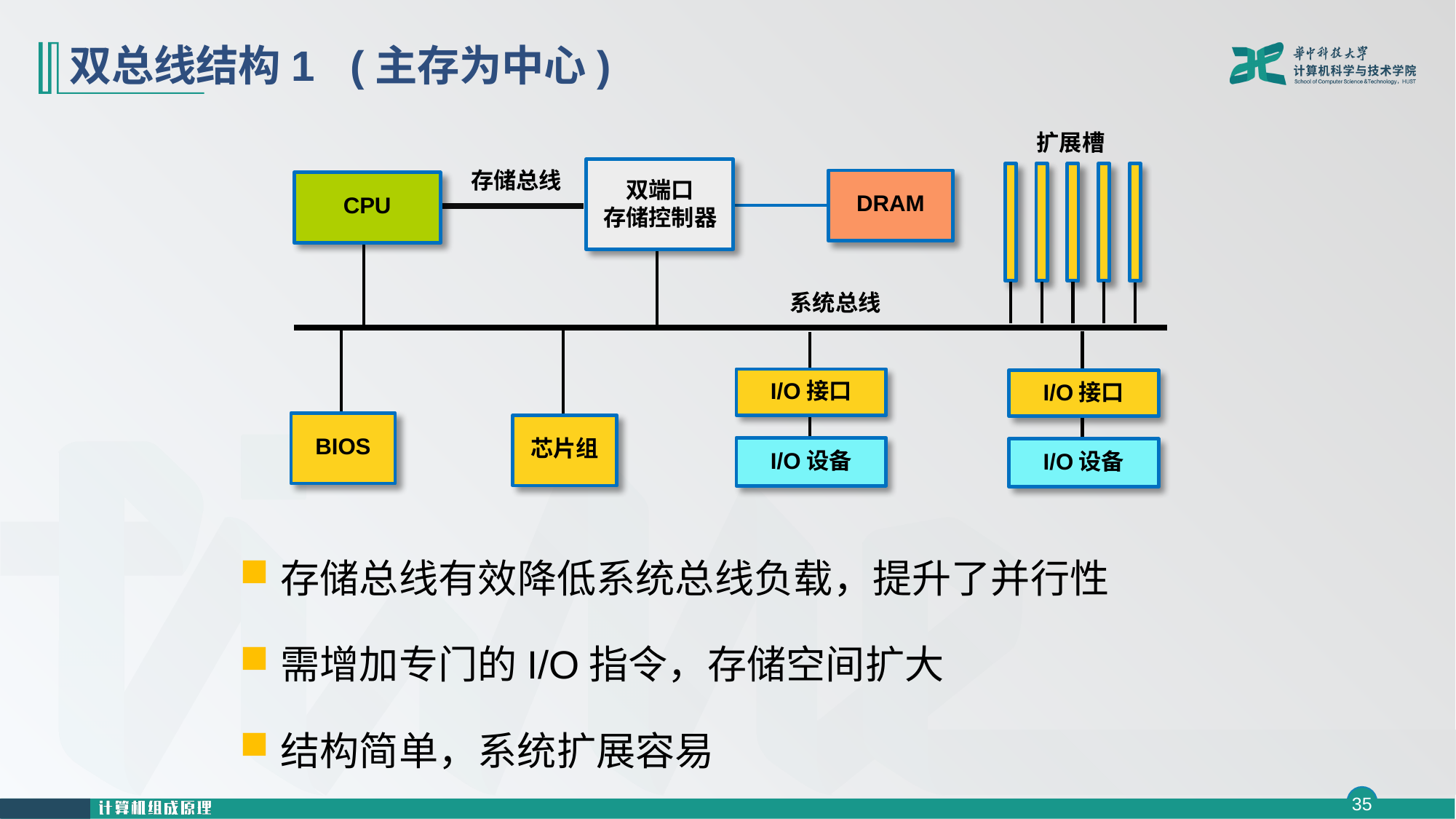

# 双总线结构1   (主存为中心)
扩展槽

双端口
存储控制器
存储总线

DRAM

CPU
系统总线

I/O接口

I/O设备

I/O接口

I/O设备

BIOS

芯片组
存储总线有效降低系统总线负载，提升了并行性
需增加专门的I/O指令，存储空间扩大
结构简单，系统扩展容易